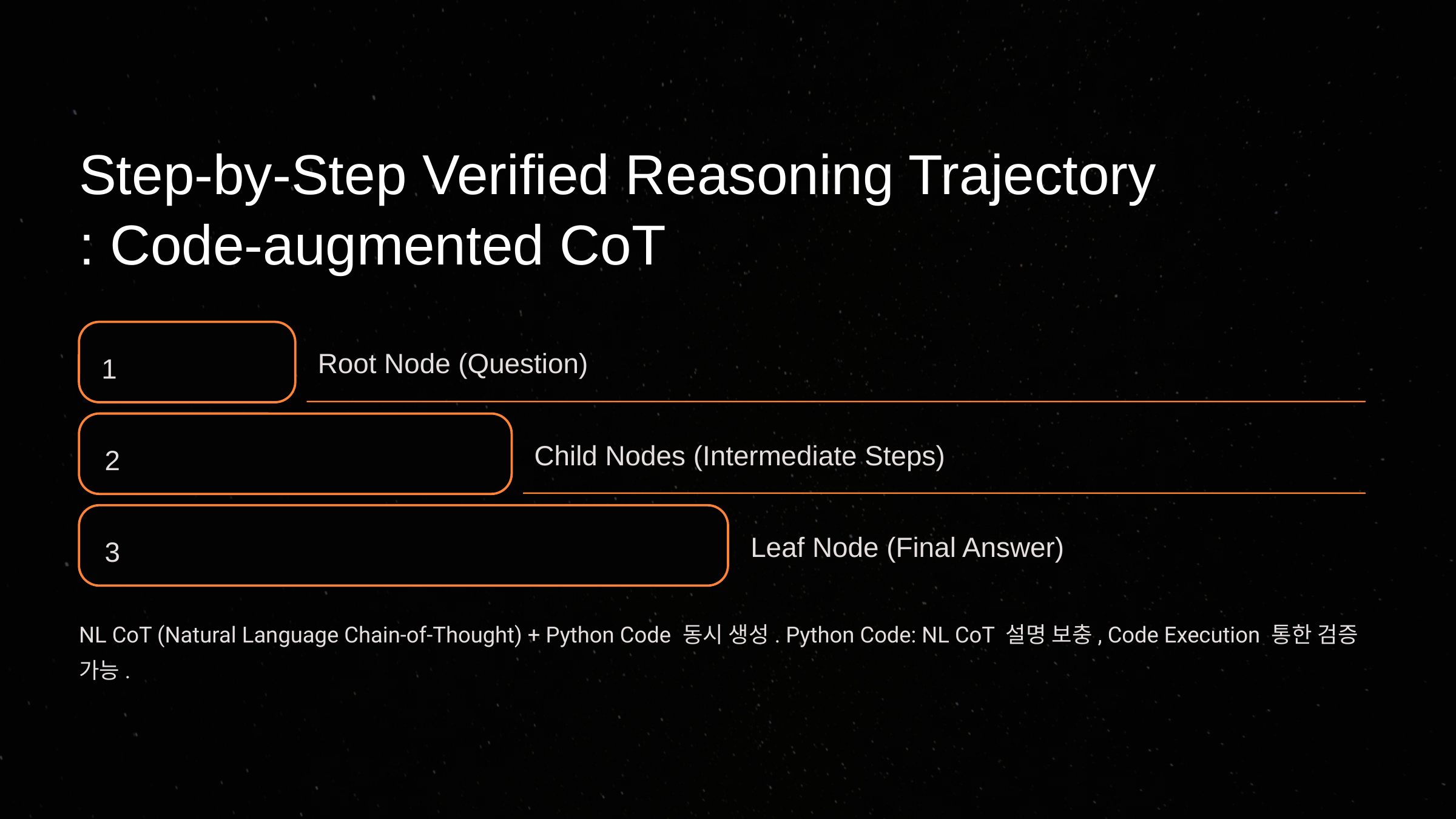

Step-by-Step Verified Reasoning Trajectory
: Code-augmented CoT

1
Root Node (Question)

2
Child Nodes (Intermediate Steps)

3
Leaf Node (Final Answer)
NL CoT (Natural Language Chain-of-Thought) + Python Code 동시 생성. Python Code: NL CoT 설명 보충, Code Execution 통한 검증 가능.